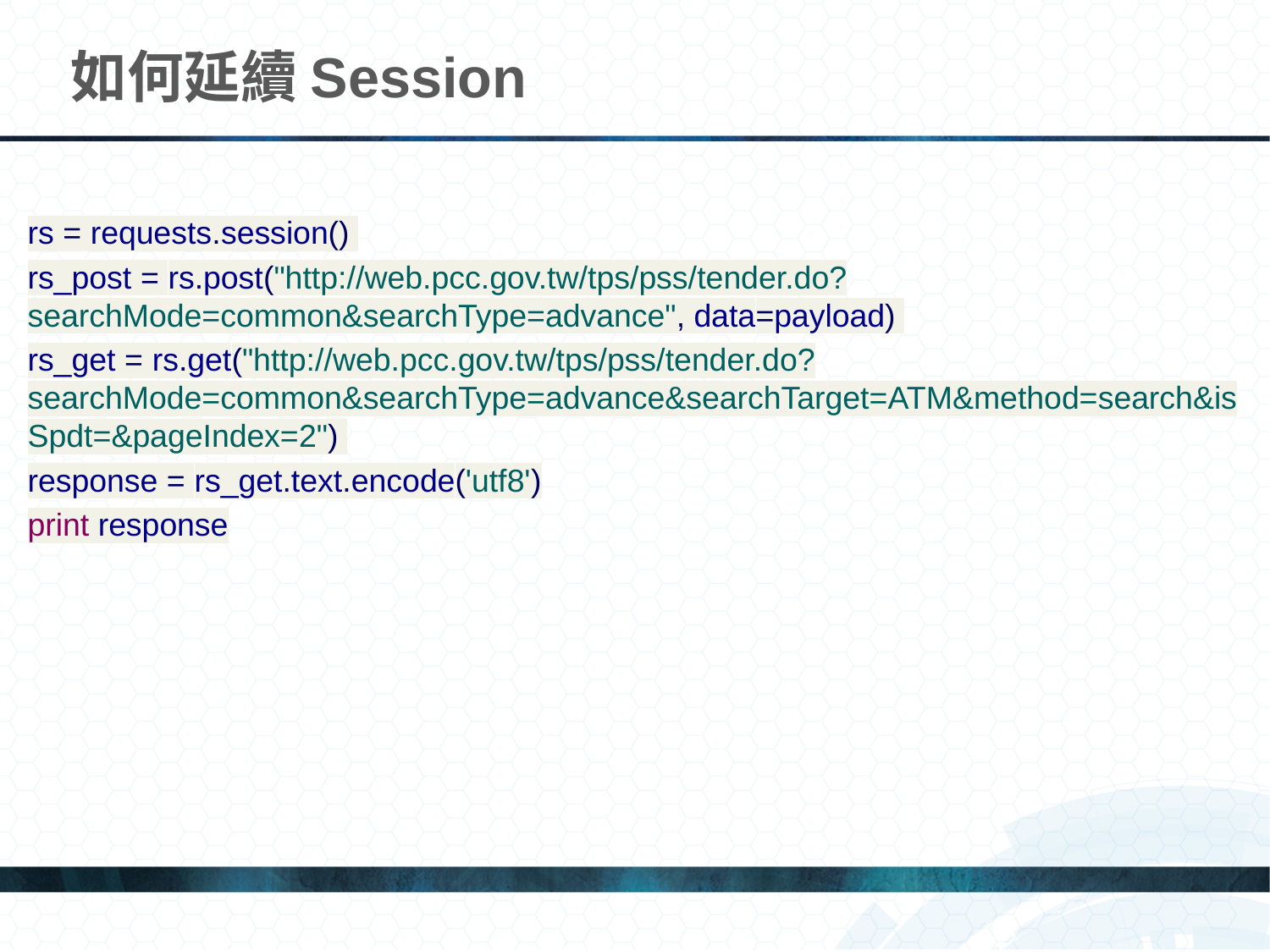

# 如何延續Session
rs = requests.session()
rs_post = rs.post("http://web.pcc.gov.tw/tps/pss/tender.do?searchMode=common&searchType=advance", data=payload)
rs_get = rs.get("http://web.pcc.gov.tw/tps/pss/tender.do?searchMode=common&searchType=advance&searchTarget=ATM&method=search&isSpdt=&pageIndex=2")
response = rs_get.text.encode('utf8')
print response